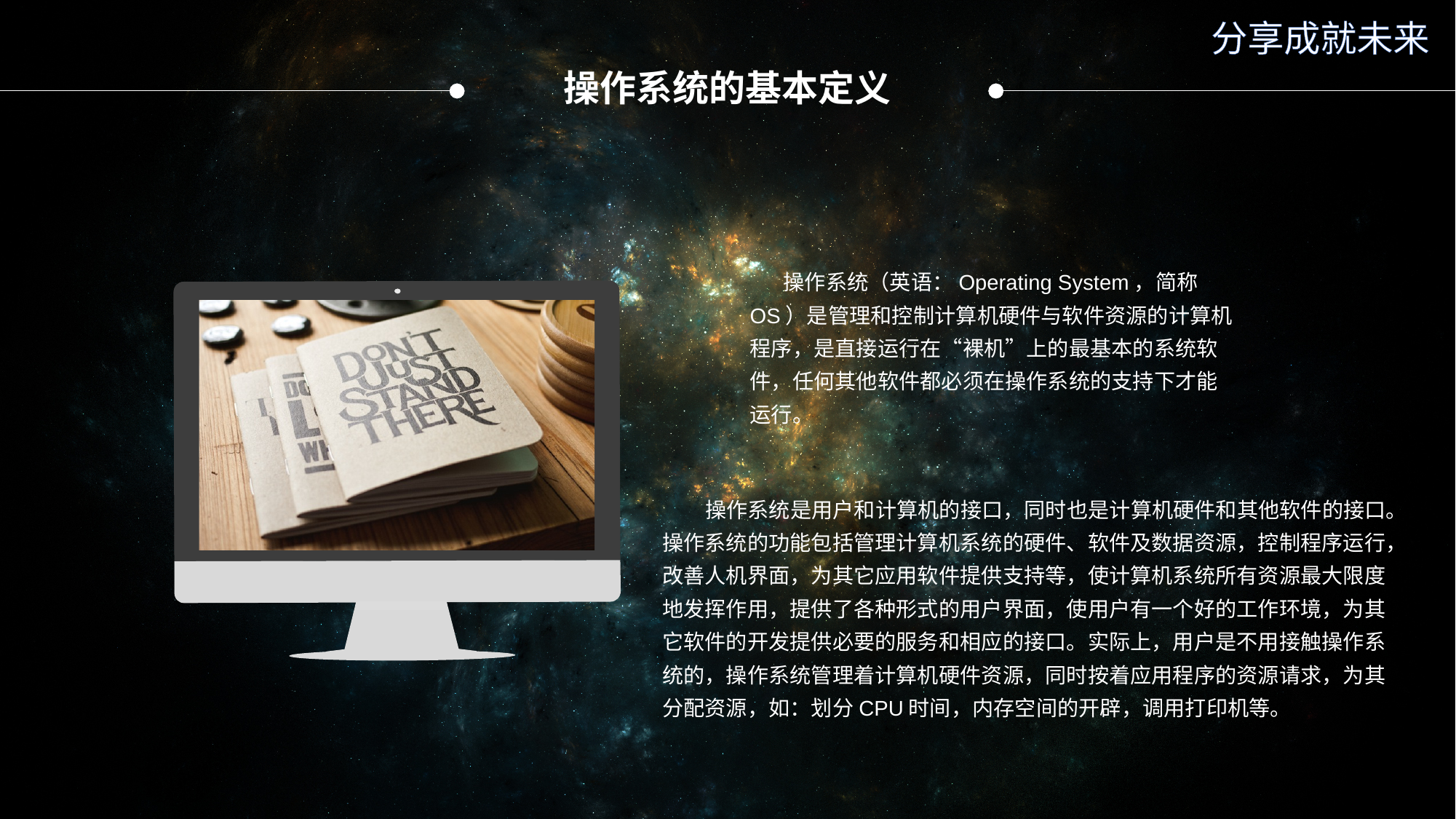

分享成就未来
操作系统的基本定义
      操作系统（英语：Operating System，简称OS）是管理和控制计算机硬件与软件资源的计算机程序，是直接运行在“裸机”上的最基本的系统软件，任何其他软件都必须在操作系统的支持下才能运行。

        操作系统是用户和计算机的接口，同时也是计算机硬件和其他软件的接口。操作系统的功能包括管理计算机系统的硬件、软件及数据资源，控制程序运行，改善人机界面，为其它应用软件提供支持等，使计算机系统所有资源最大限度地发挥作用，提供了各种形式的用户界面，使用户有一个好的工作环境，为其它软件的开发提供必要的服务和相应的接口。实际上，用户是不用接触操作系统的，操作系统管理着计算机硬件资源，同时按着应用程序的资源请求，为其分配资源，如：划分CPU时间，内存空间的开辟，调用打印机等。